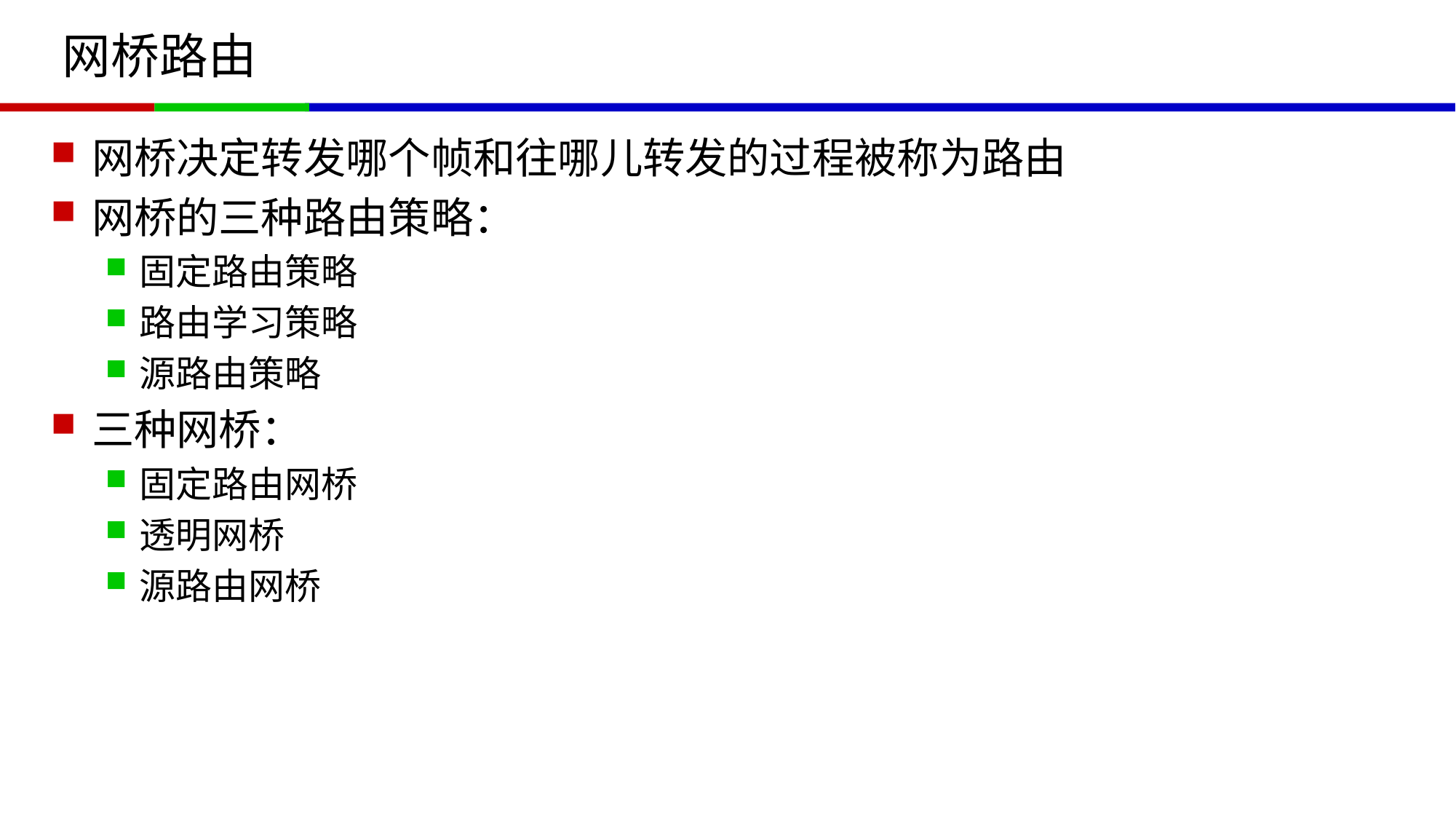

# 网桥路由
网桥决定转发哪个帧和往哪儿转发的过程被称为路由
网桥的三种路由策略：
固定路由策略
路由学习策略
源路由策略
三种网桥：
固定路由网桥
透明网桥
源路由网桥

188